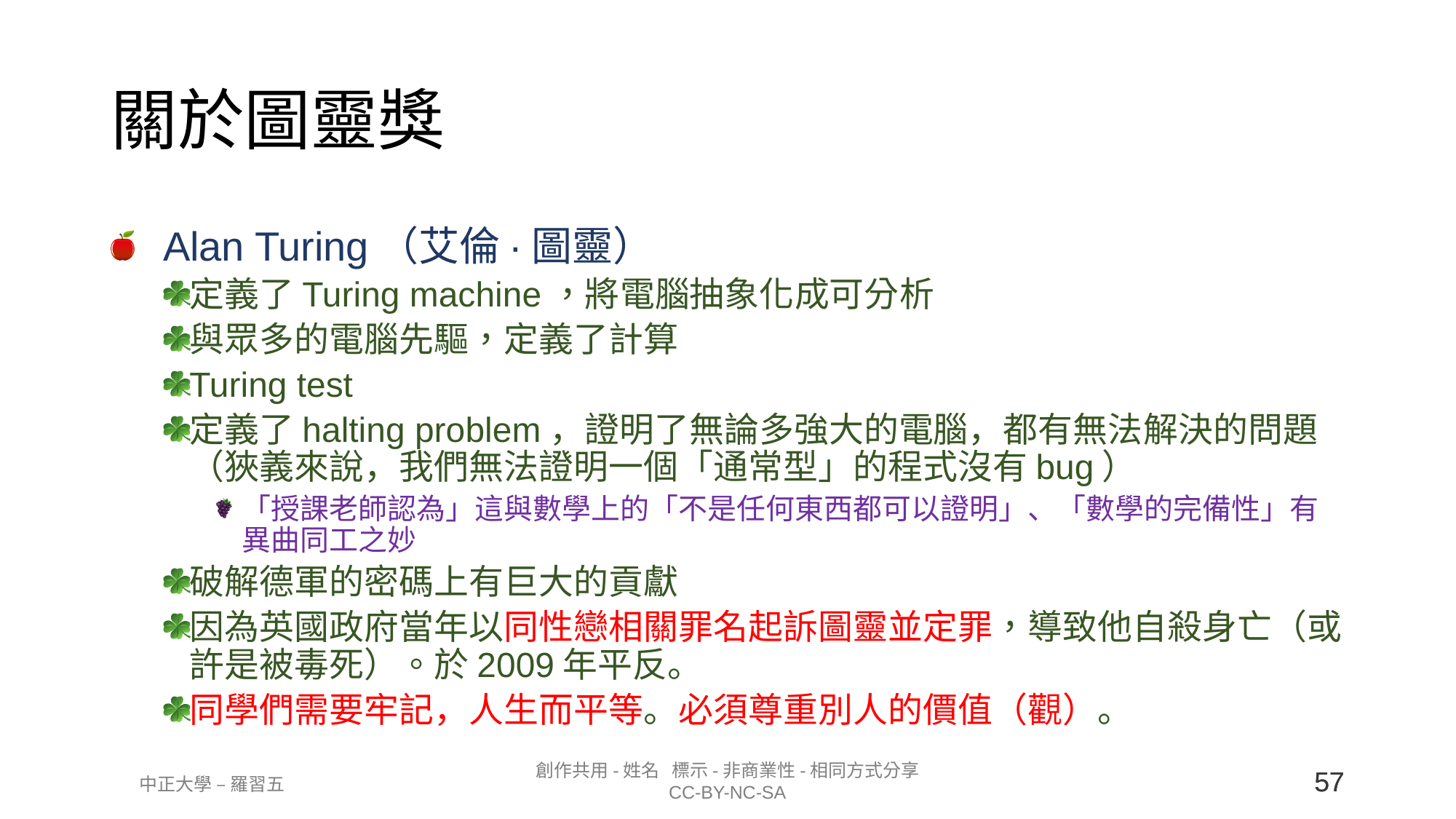

# 關於圖靈獎
Alan Turing（艾倫·圖靈）
定義了Turing machine，將電腦抽象化成可分析
與眾多的電腦先驅，定義了計算
Turing test
定義了halting problem，證明了無論多強大的電腦，都有無法解決的問題（狹義來說，我們無法證明一個「通常型」的程式沒有bug）
「授課老師認為」這與數學上的「不是任何東西都可以證明」、「數學的完備性」有異曲同工之妙
破解德軍的密碼上有巨大的貢獻
因為英國政府當年以同性戀相關罪名起訴圖靈並定罪，導致他自殺身亡（或許是被毒死）。於2009年平反。
同學們需要牢記，人生而平等。必須尊重別人的價值（觀）。